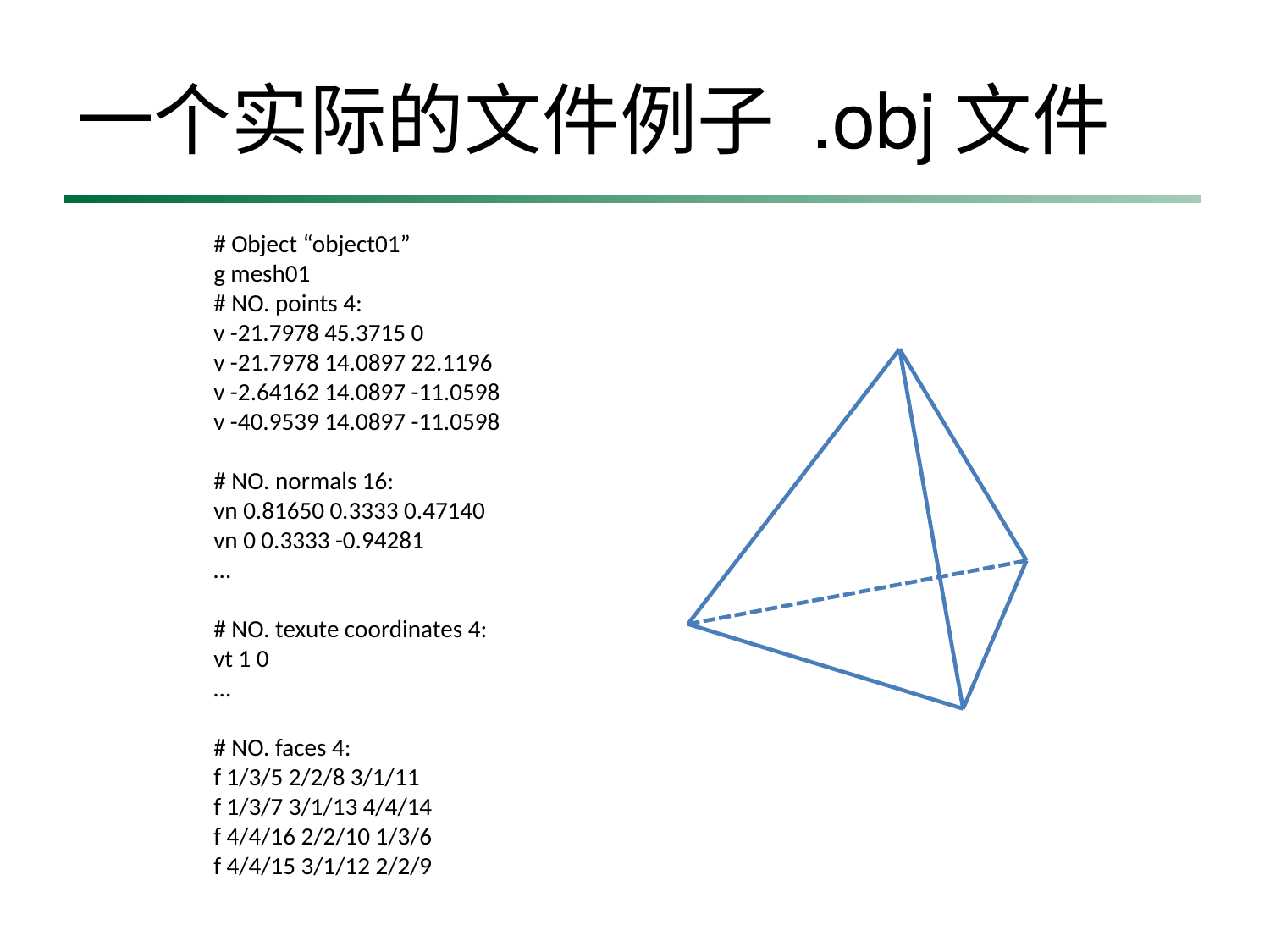

# 一个实际的文件例子 .obj文件
# Object “object01”
g mesh01
# NO. points 4:
v -21.7978 45.3715 0
v -21.7978 14.0897 22.1196
v -2.64162 14.0897 -11.0598
v -40.9539 14.0897 -11.0598

# NO. normals 16:
vn 0.81650 0.3333 0.47140
vn 0 0.3333 -0.94281
…

# NO. texute coordinates 4:
vt 1 0
…

# NO. faces 4:
f 1/3/5 2/2/8 3/1/11
f 1/3/7 3/1/13 4/4/14
f 4/4/16 2/2/10 1/3/6
f 4/4/15 3/1/12 2/2/9